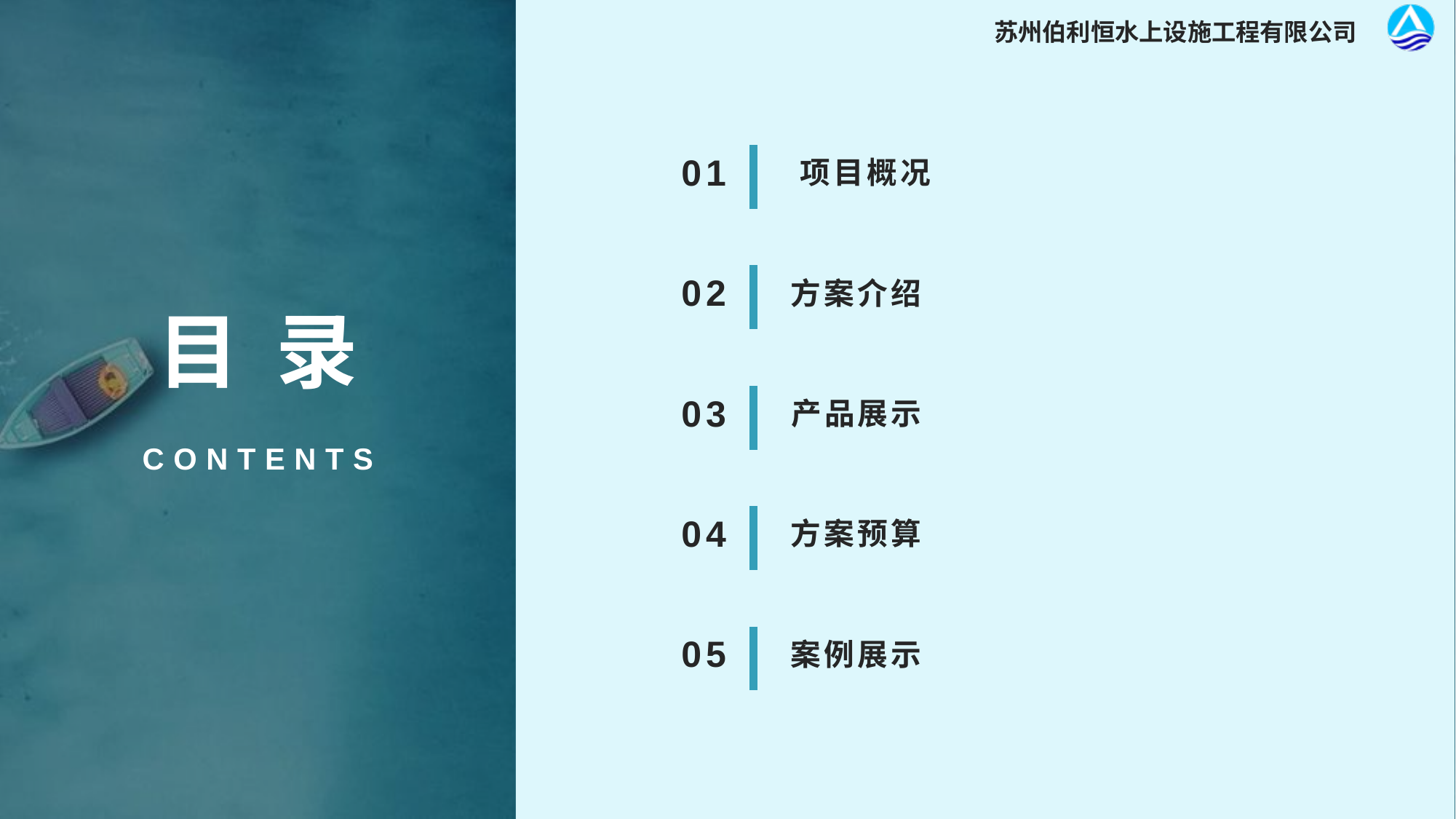

01
 项目概况
02

方案介绍
目 录
03
产品展示
CONTENTS
04
方案预算
05
案例展示